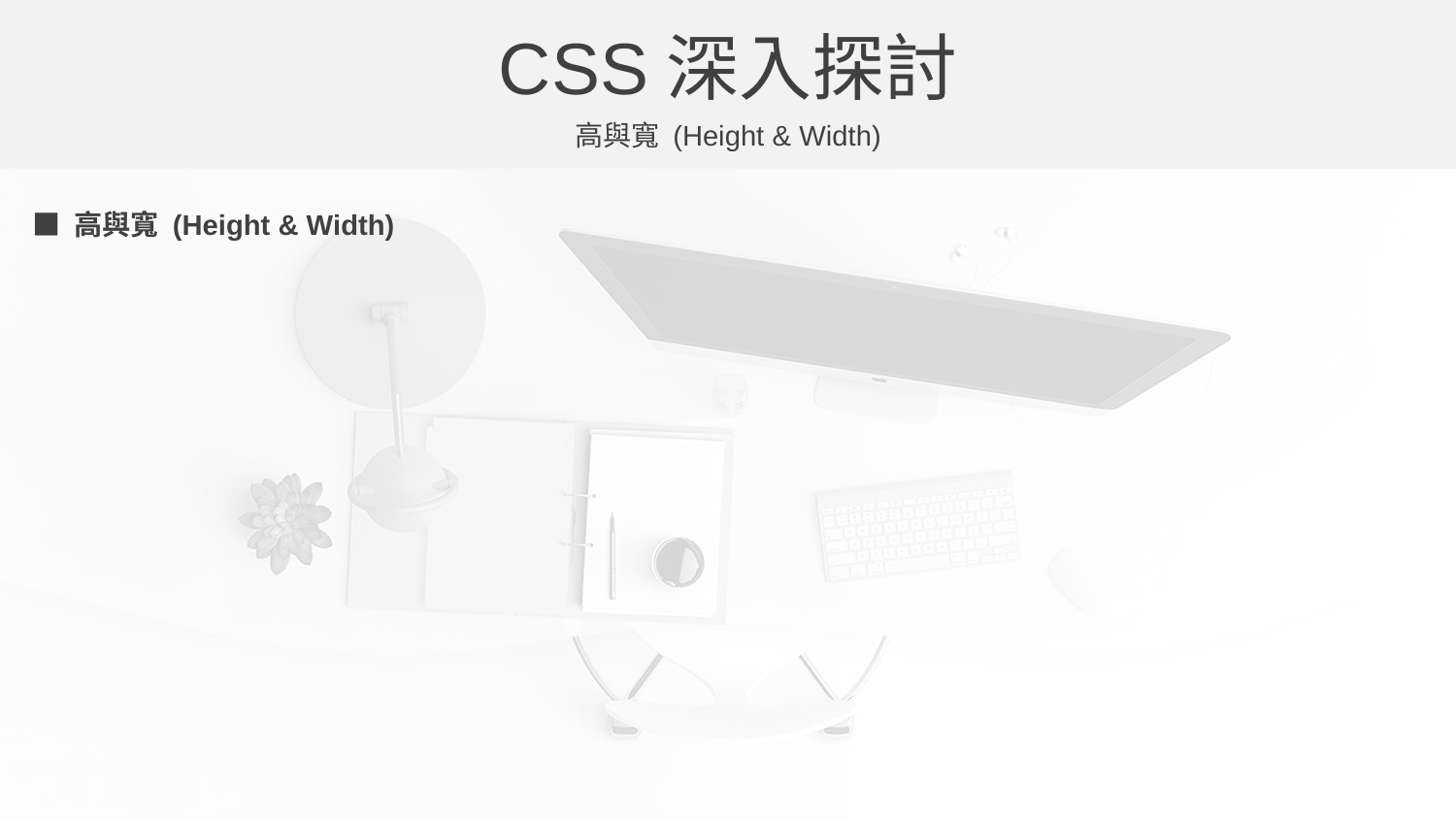

CSS深入探討
高與寬 (Height & Width)
■ 高與寬 (Height & Width)